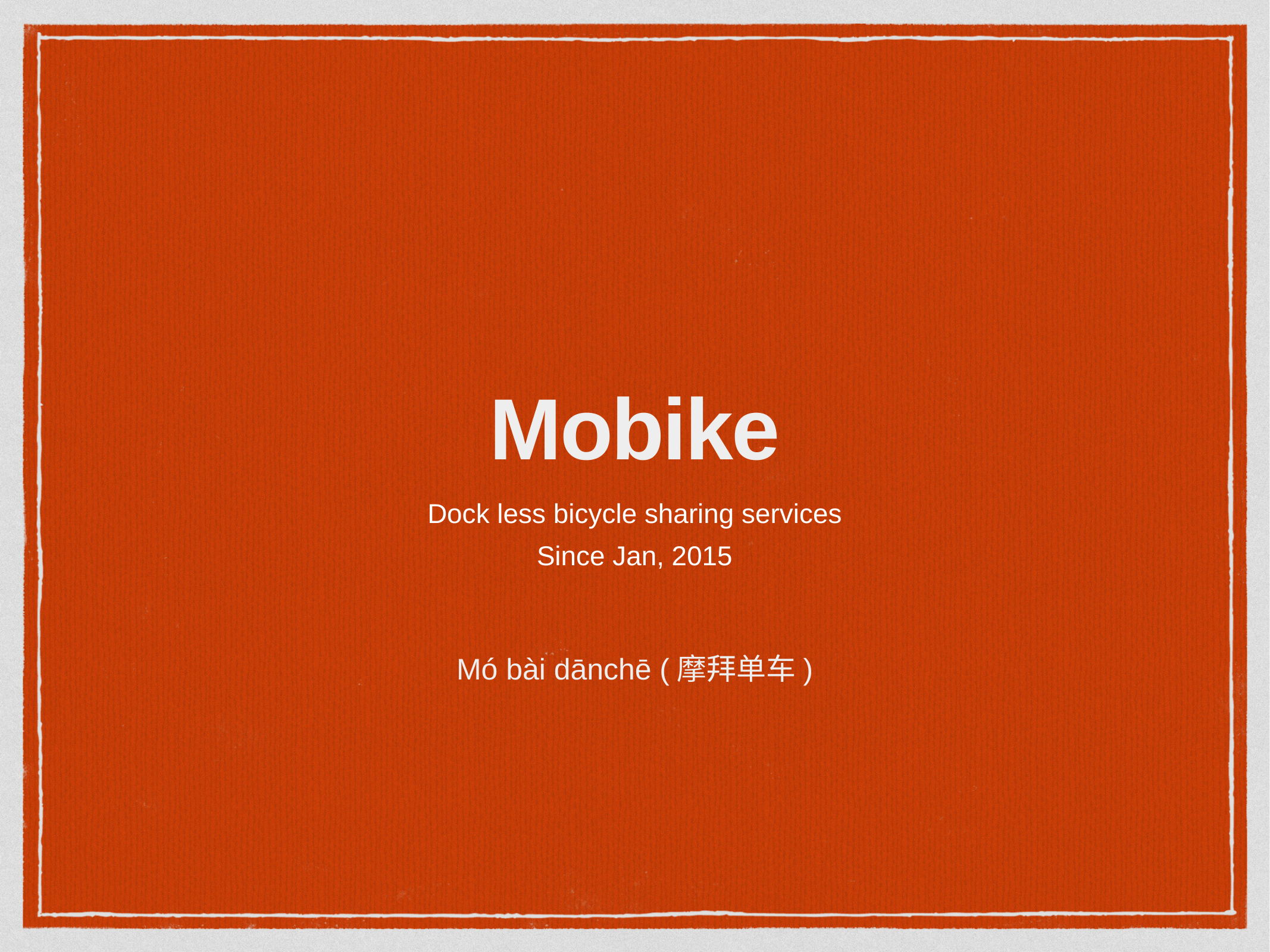

# Mobike
Dock less bicycle sharing services
Since Jan, 2015

Mó bài dānchē (摩拜单车)